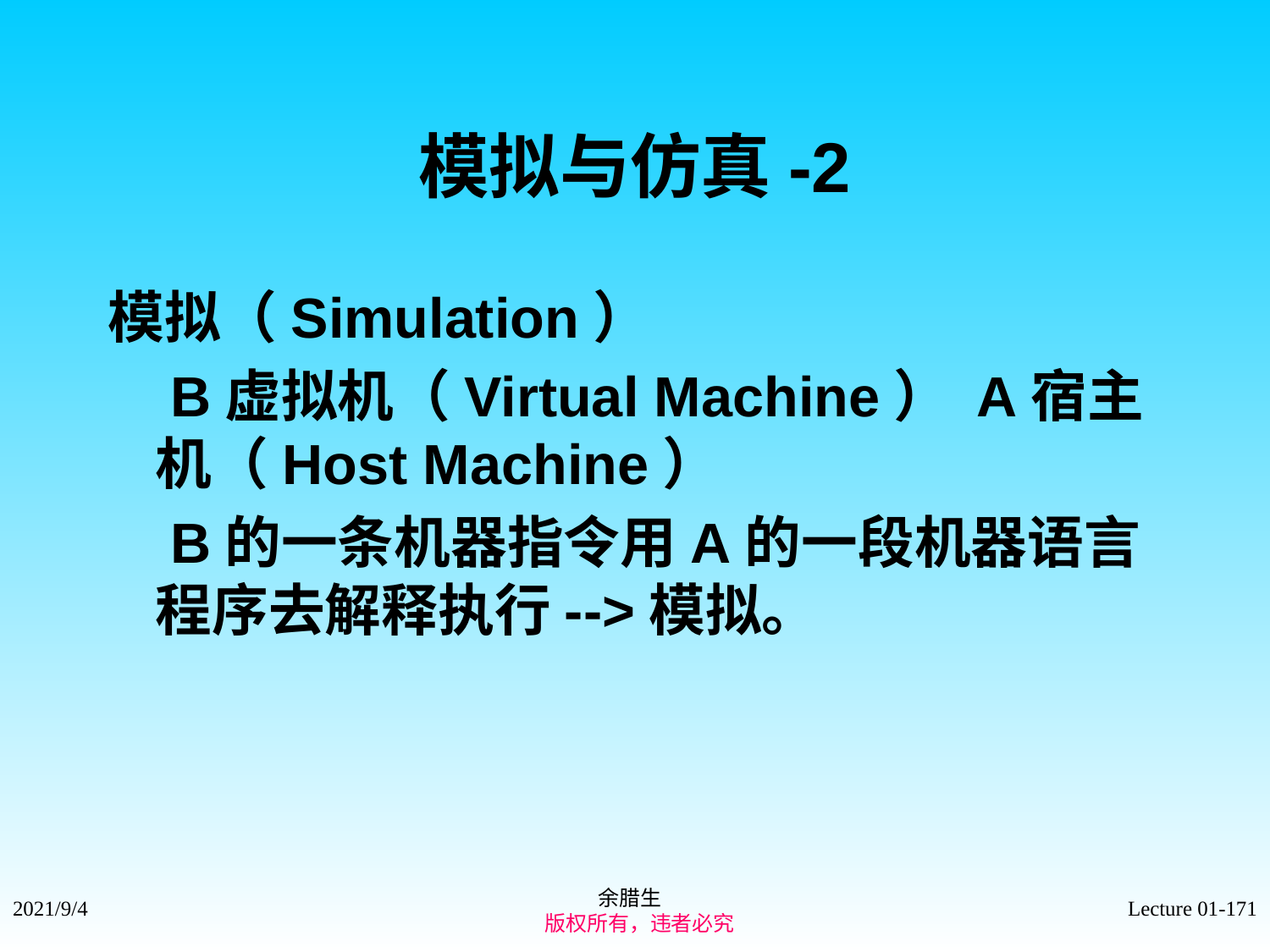

# 模拟与仿真-2
模拟（Simulation）
    B虚拟机（Virtual Machine） A宿主机（Host Machine）
    B的一条机器指令用A的一段机器语言程序去解释执行-->模拟。

余腊生
 版权所有，违者必究
2021/9/4
Lecture 01-171